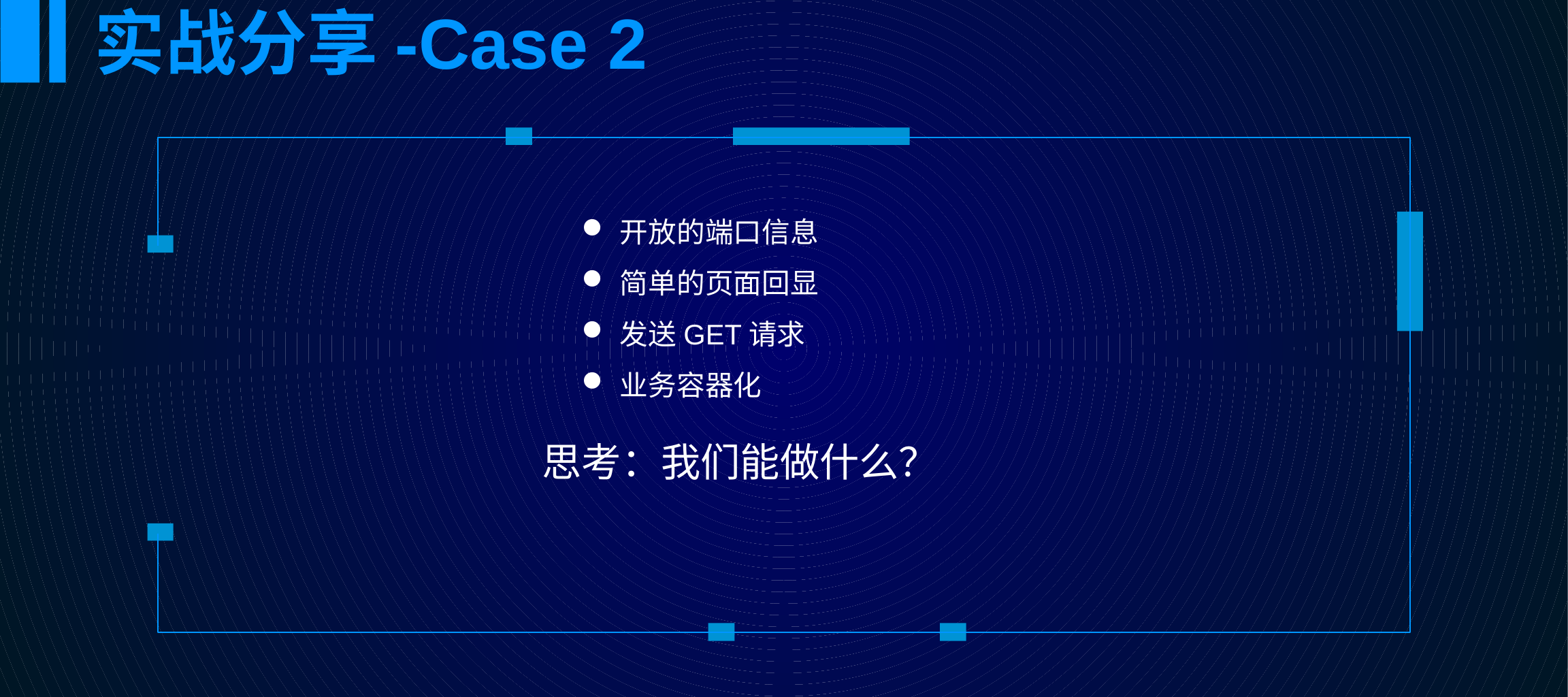

实战分享-Case 2
开放的端口信息
简单的页面回显
发送GET请求
业务容器化

思考：我们能做什么？